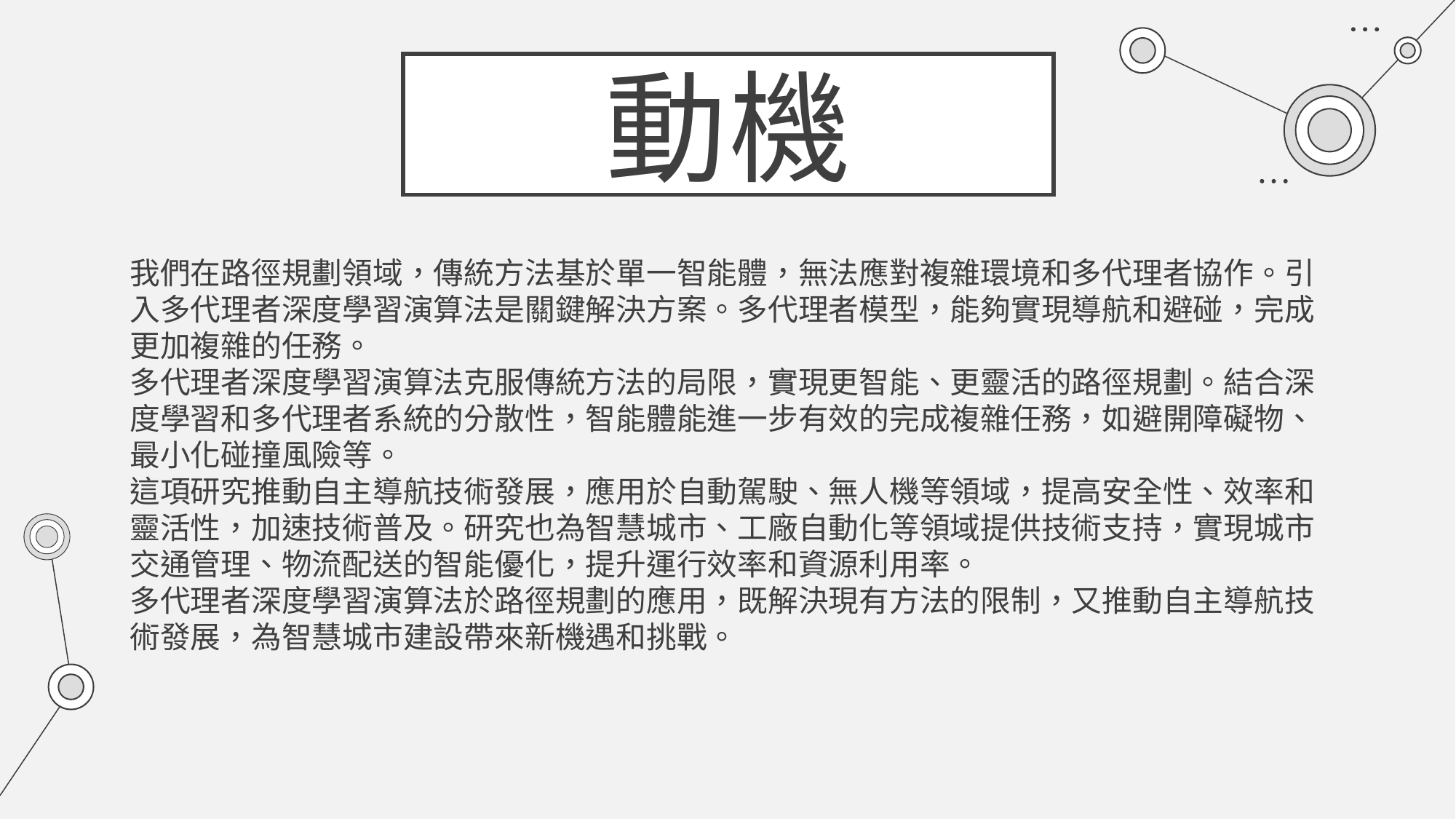

# 動機
我們在路徑規劃領域，傳統方法基於單一智能體，無法應對複雜環境和多代理者協作。引入多代理者深度學習演算法是關鍵解決方案。多代理者模型，能夠實現導航和避碰，完成更加複雜的任務。
多代理者深度學習演算法克服傳統方法的局限，實現更智能、更靈活的路徑規劃。結合深度學習和多代理者系統的分散性，智能體能進一步有效的完成複雜任務，如避開障礙物、最小化碰撞風險等。
這項研究推動自主導航技術發展，應用於自動駕駛、無人機等領域，提高安全性、效率和靈活性，加速技術普及。研究也為智慧城市、工廠自動化等領域提供技術支持，實現城市交通管理、物流配送的智能優化，提升運行效率和資源利用率。
多代理者深度學習演算法於路徑規劃的應用，既解決現有方法的限制，又推動自主導航技術發展，為智慧城市建設帶來新機遇和挑戰。